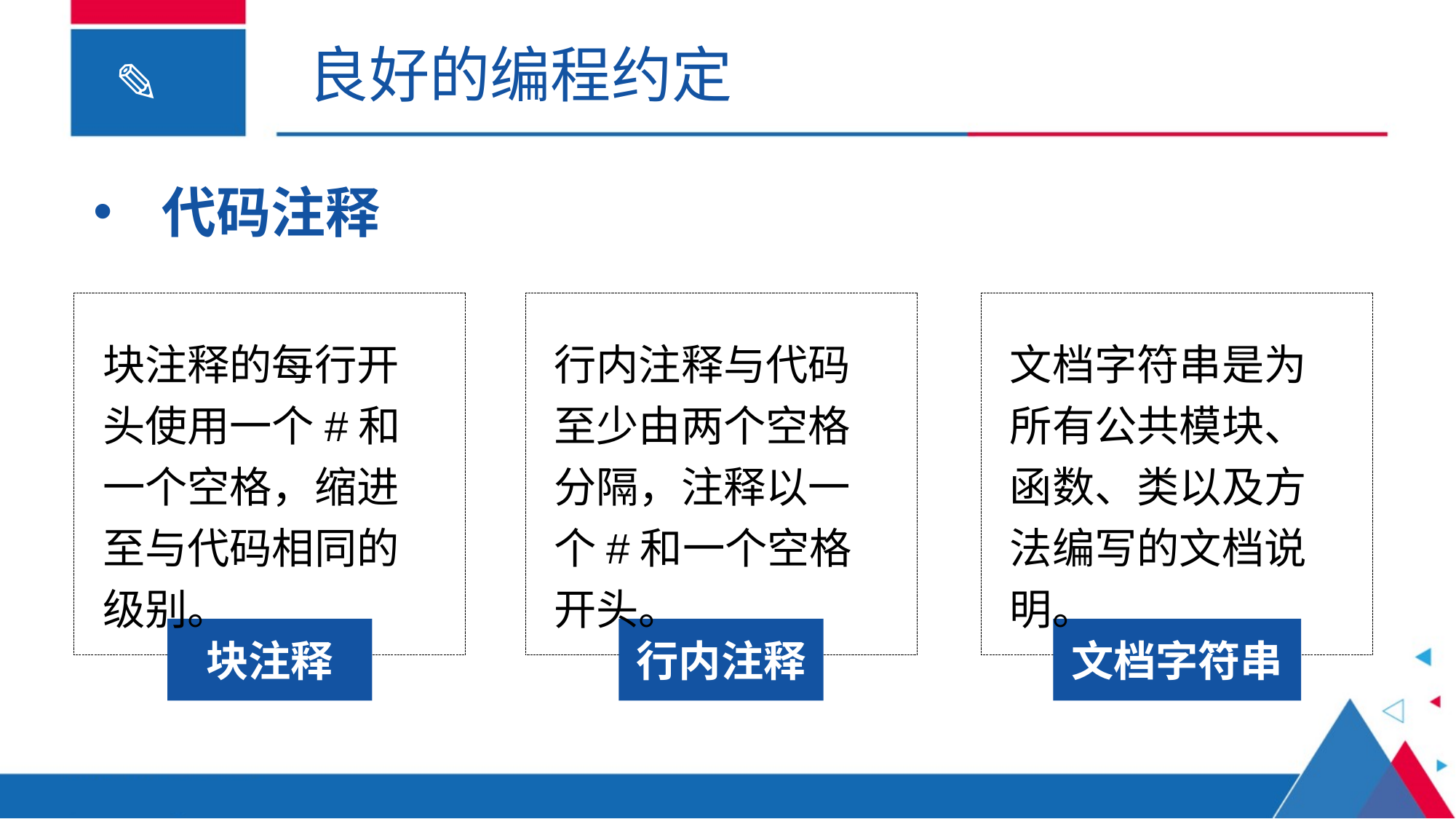

良好的编程约定
代码注释

块注释的每行开头使用一个#和一个空格，缩进至与代码相同的级别。
行内注释与代码至少由两个空格分隔，注释以一个#和一个空格开头。
文档字符串是为所有公共模块、函数、类以及方法编写的文档说明。
块注释
行内注释
文档字符串